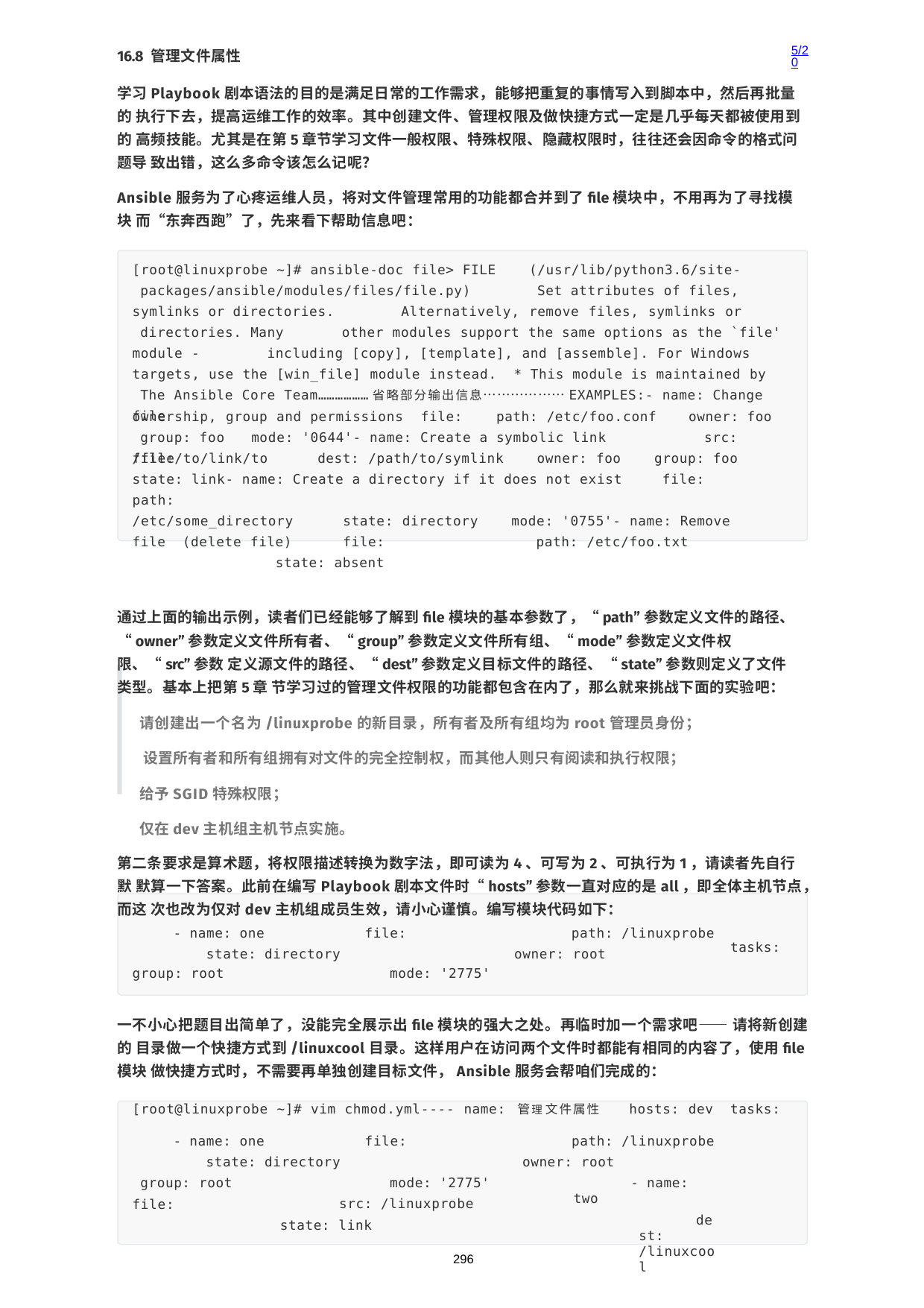

5/20
16.8 管理文件属性
学习Playbook剧本语法的目的是满足日常的工作需求，能够把重复的事情写入到脚本中，然后再批量的 执行下去，提高运维工作的效率。其中创建文件、管理权限及做快捷方式一定是几乎每天都被使用到的 高频技能。尤其是在第5章节学习文件一般权限、特殊权限、隐藏权限时，往往还会因命令的格式问题导 致出错，这么多命令该怎么记呢？
Ansible服务为了心疼运维人员，将对文件管理常用的功能都合并到了file模块中，不用再为了寻找模块 而“东奔西跑”了，先来看下帮助信息吧：

[root@linuxprobe ~]# ansible-doc file> FILE  packages/ansible/modules/files/file.py)
(/usr/lib/python3.6/site-  Set attributes of files,
symlinks or directories.  directories. Many
Alternatively, remove files, symlinks or  other modules support the same options as the `file'
module -	including [copy], [template], and [assemble]. For Windows  targets, use the [win_file] module instead.	* This module is maintained by  The Ansible Core Team………………省略部分输出信息………………EXAMPLES:- name: Change file
ownership, group and permissions	file:	path: /etc/foo.conf  group: foo	mode: '0644'- name: Create a symbolic link	file:
owner: foo  src:
/file/to/link/to	dest: /path/to/symlink	owner: foo	group: foo  state: link- name: Create a directory if it does not exist	 file:	path:
/etc/some_directory	state: directory	mode: '0755'- name: Remove file  (delete file)	file:		path: /etc/foo.txt		state: absent

通过上面的输出示例，读者们已经能够了解到file模块的基本参数了，“path”参数定义文件的路径、 “owner”参数定义文件所有者、“group”参数定义文件所有组、“mode”参数定义文件权限、“src”参数 定义源文件的路径、“dest”参数定义目标文件的路径、“state”参数则定义了文件类型。基本上把第5章 节学习过的管理文件权限的功能都包含在内了，那么就来挑战下面的实验吧：
请创建出一个名为/linuxprobe的新目录，所有者及所有组均为root管理员身份； 设置所有者和所有组拥有对文件的完全控制权，而其他人则只有阅读和执行权限； 给予SGID特殊权限；
仅在dev主机组主机节点实施。
第二条要求是算术题，将权限描述转换为数字法，即可读为4、可写为2、可执行为1，请读者先自行默 默算一下答案。此前在编写Playbook剧本文件时“hosts”参数一直对应的是all，即全体主机节点，而这 次也改为仅对dev主机组成员生效，请小心谨慎。编写模块代码如下：

[root@linuxprobe ~]# vim chmod.yml---- name: 管理文件属性	hosts: dev	tasks:

| - name: one | file: |  | path: /linuxprobe |
| --- | --- | --- | --- |
| state: directory |  |  | owner: root |
| group: root | mode: | '2775' |  |
一不小心把题目出简单了，没能完全展示出file模块的强大之处。再临时加一个需求吧——请将新创建的 目录做一个快捷方式到/linuxcool目录。这样用户在访问两个文件时都能有相同的内容了，使用file模块 做快捷方式时，不需要再单独创建目标文件，Ansible服务会帮咱们完成的：

[root@linuxprobe ~]# vim chmod.yml---- name: 管理文件属性	hosts: dev	tasks:

- name: one
state: directory  group: root
path: /linuxprobe  owner: root
- name: two
dest: /linuxcool
file:
mode: '2775'
src: /linuxprobe  state: link
file:
296